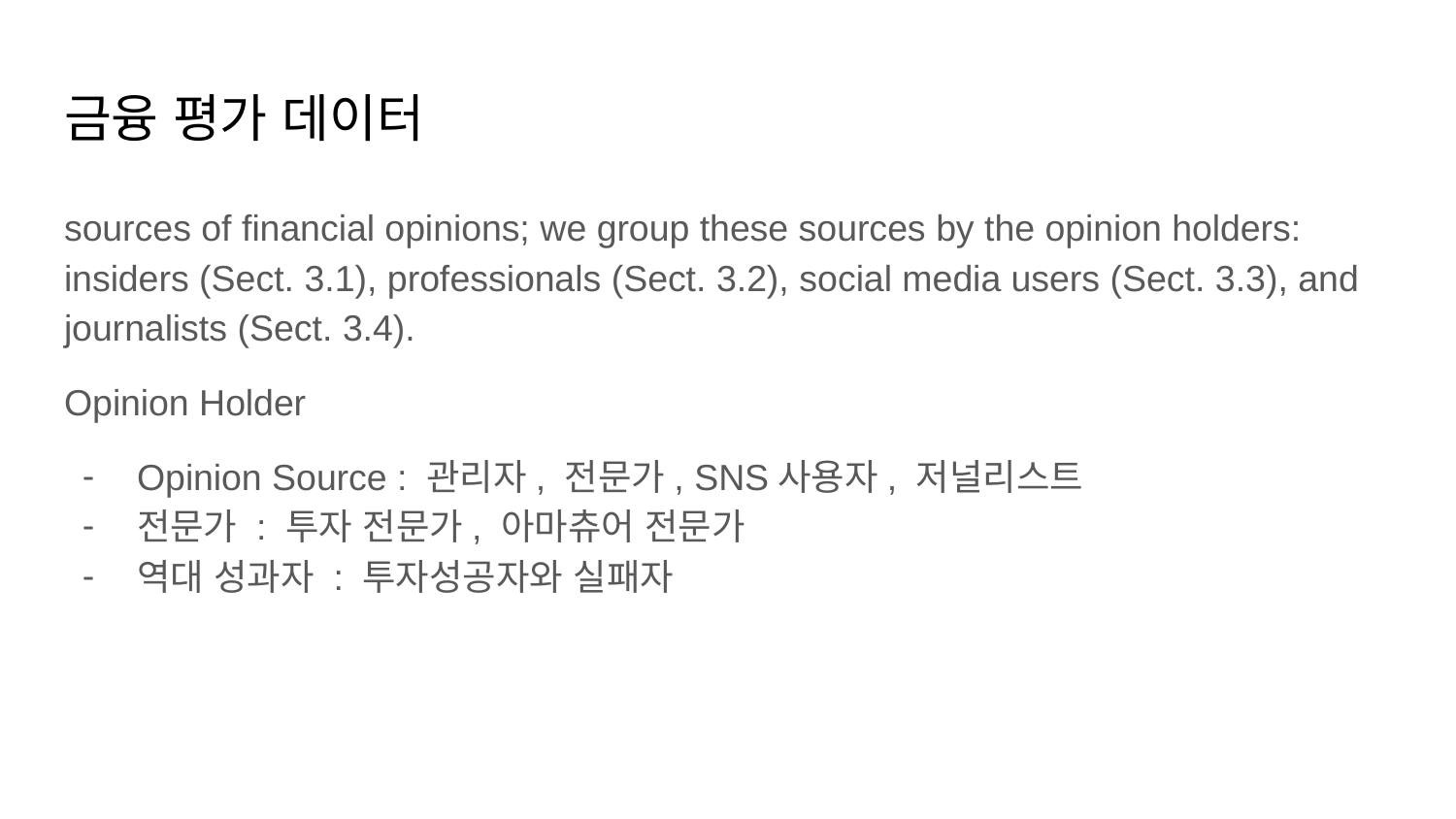

# 금융 평가 데이터

sources of financial opinions; we group these sources by the opinion holders: insiders (Sect. 3.1), professionals (Sect. 3.2), social media users (Sect. 3.3), and journalists (Sect. 3.4).
Opinion Holder
Opinion Source : 관리자, 전문가, SNS사용자, 저널리스트
전문가 : 투자 전문가, 아마츄어 전문가
역대 성과자 : 투자성공자와 실패자